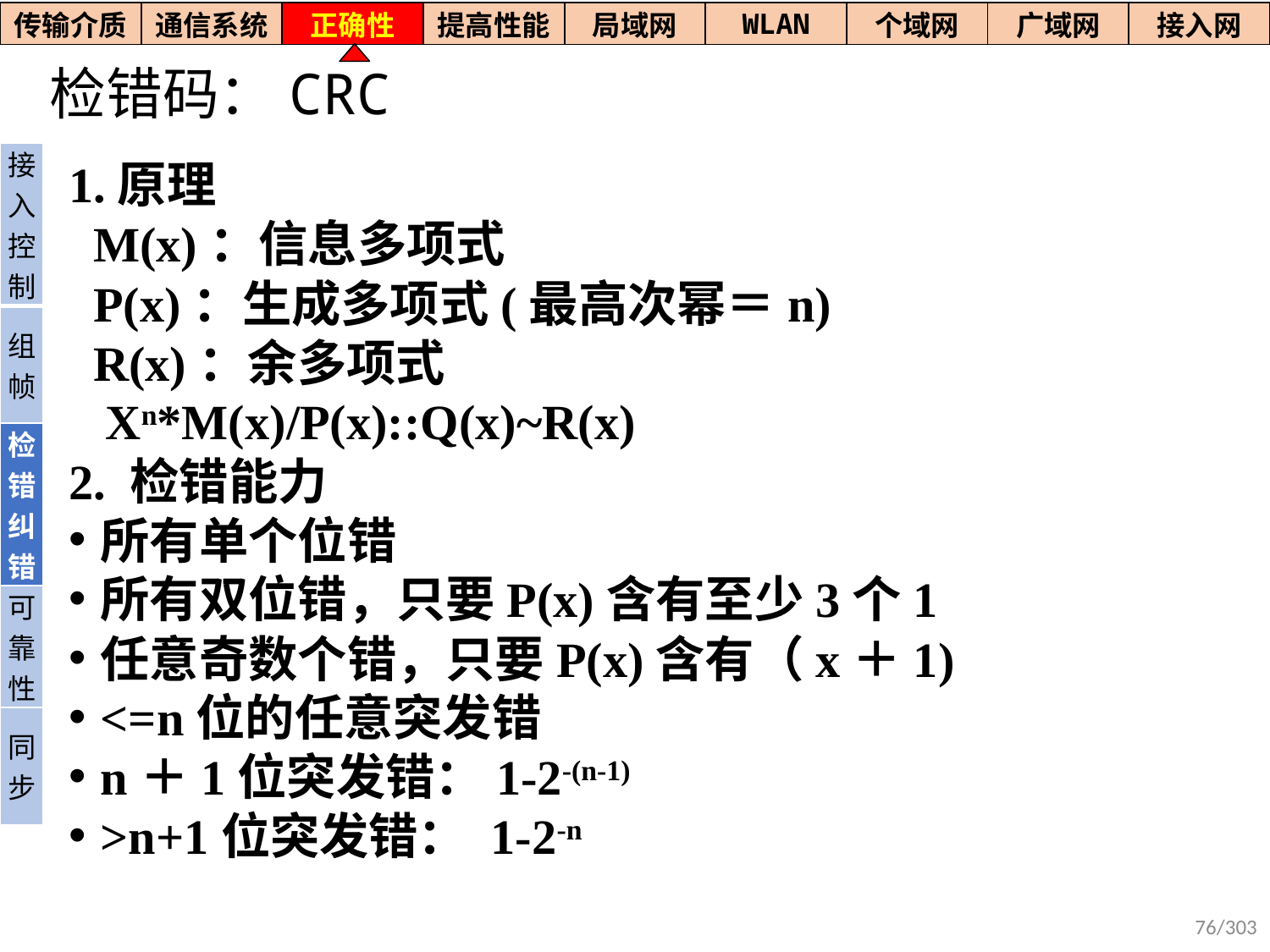

| 传输介质 | 通信系统 | 正确性 | 提高性能 | 局域网 | WLAN | 个域网 | 广域网 | 接入网 |
| --- | --- | --- | --- | --- | --- | --- | --- | --- |

# 检错码：CRC
| 接入控制 |
| --- |
| 组帧 |
| 检错纠错 |
| 可靠性 |
| 同步 |
1.原理
  M(x)：信息多项式
  P(x)：生成多项式(最高次幂＝n)
  R(x)：余多项式
   Xn*M(x)/P(x)::Q(x)~R(x)
2. 检错能力
所有单个位错
所有双位错，只要P(x)含有至少3个1
任意奇数个错，只要P(x)含有（x＋1)
<=n位的任意突发错
n＋1位突发错：1-2-(n-1)
>n+1位突发错： 1-2-n
76/303